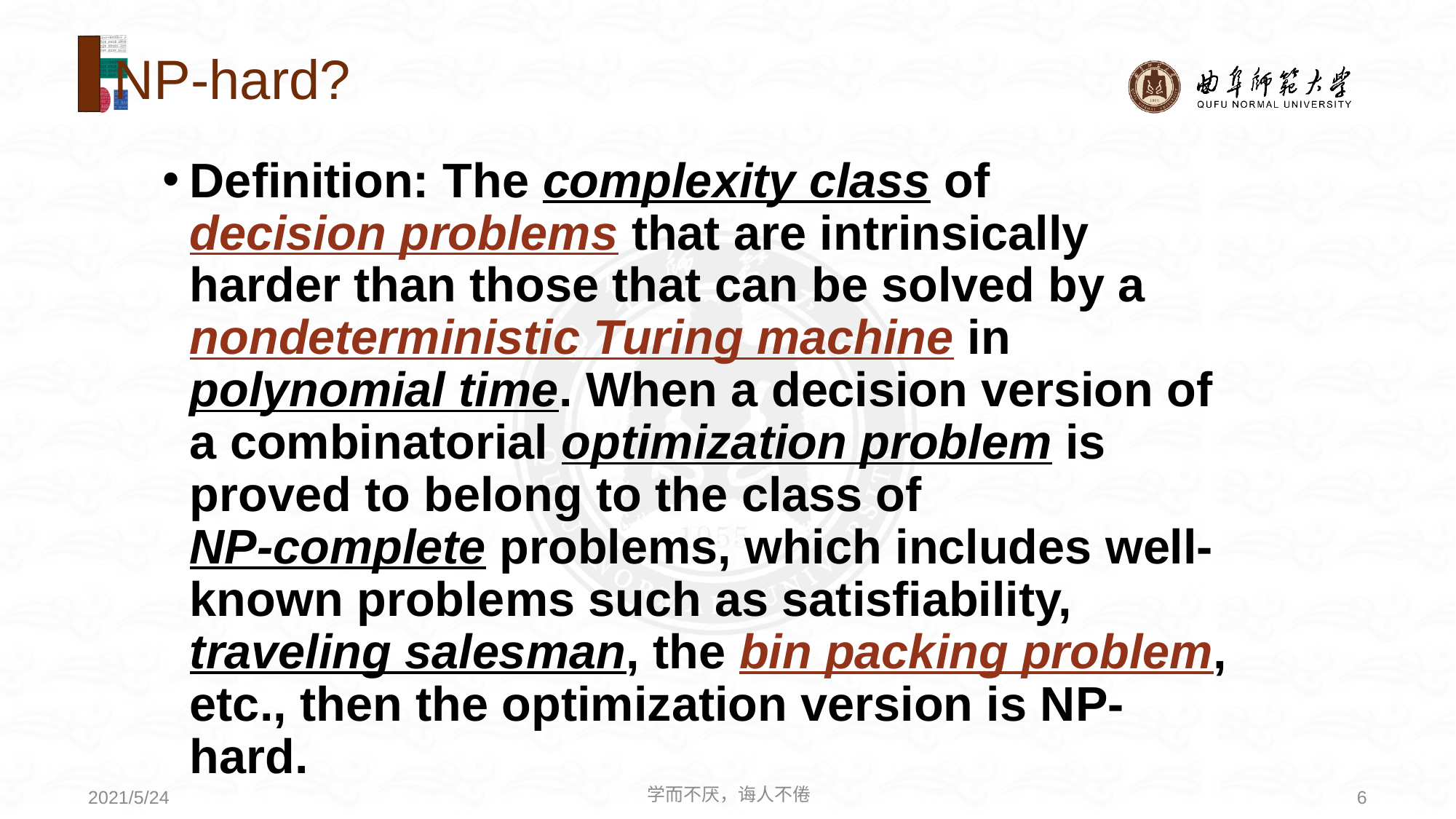

# NP-hard?
Definition: The complexity class of decision problems that are intrinsically harder than those that can be solved by a nondeterministic Turing machine in polynomial time. When a decision version of a combinatorial optimization problem is proved to belong to the class of NP-complete problems, which includes well-known problems such as satisfiability, traveling salesman, the bin packing problem, etc., then the optimization version is NP-hard.

学而不厌，诲人不倦
6
2021/5/24